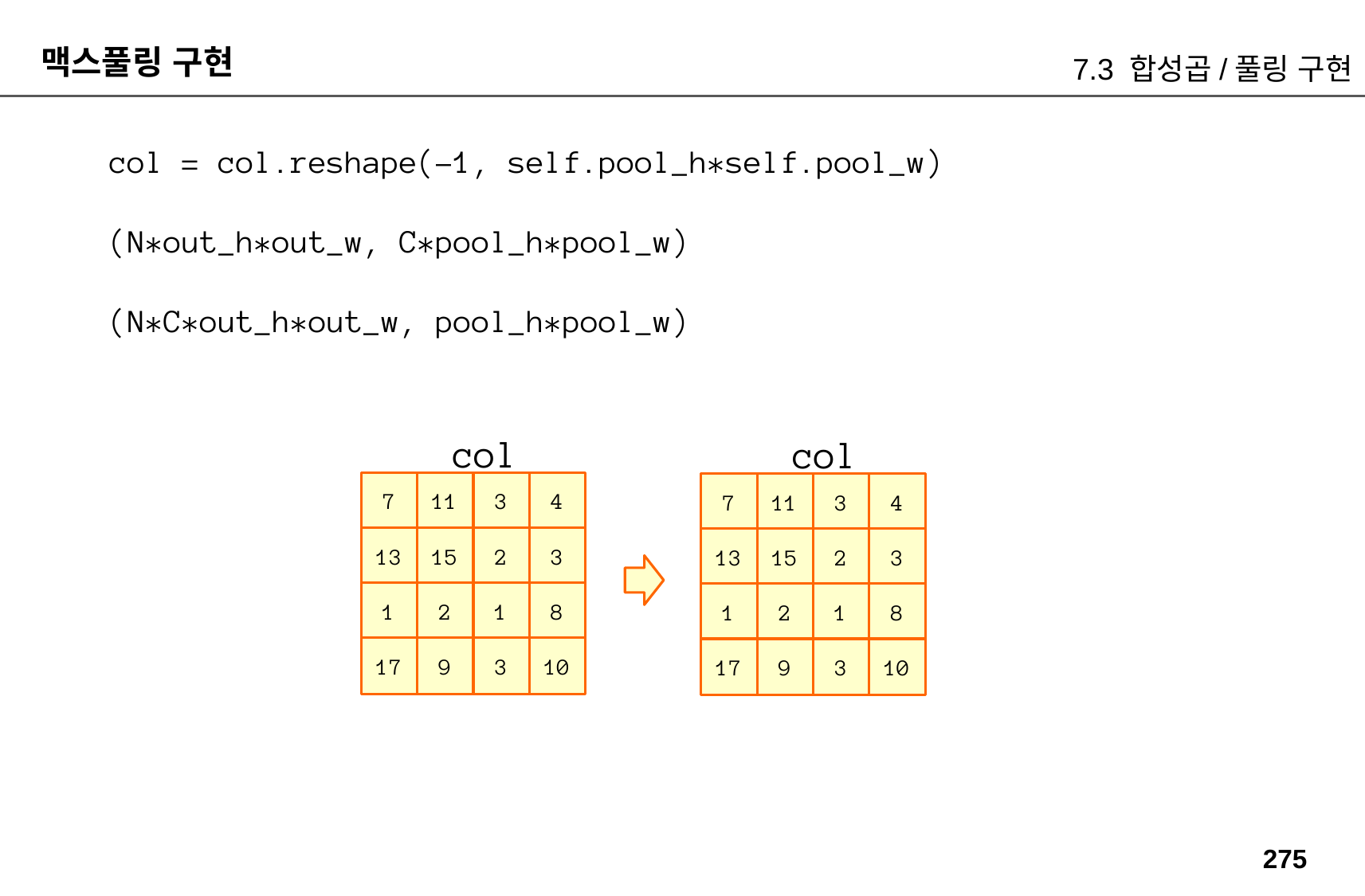

맥스풀링 구현
7.3 합성곱/풀링 구현
col = col.reshape(-1, self.pool_h*self.pool_w)

(N*out_h*out_w, C*pool_h*pool_w)

(N*C*out_h*out_w, pool_h*pool_w)
col
col
7
11
3
4
7
11
3
4
13
15
2
3
13
15
2
3

1
2
1
8
1
2
1
8
17
9
3
10
17
9
3
10